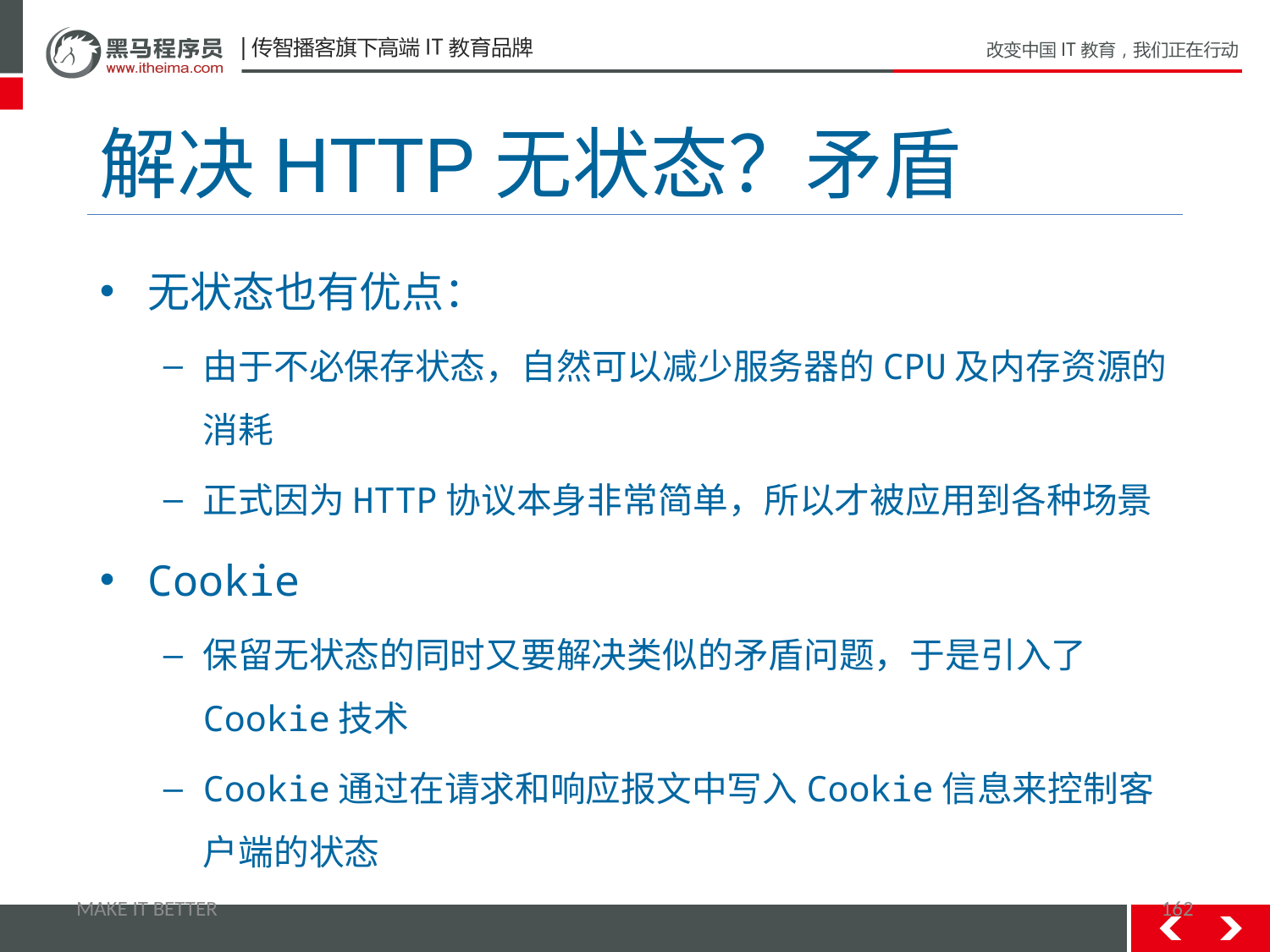

# 解决HTTP无状态？矛盾
无状态也有优点：
由于不必保存状态，自然可以减少服务器的CPU及内存资源的消耗
正式因为HTTP协议本身非常简单，所以才被应用到各种场景
Cookie
保留无状态的同时又要解决类似的矛盾问题，于是引入了Cookie技术
Cookie通过在请求和响应报文中写入Cookie信息来控制客户端的状态
MAKE IT BETTER
162